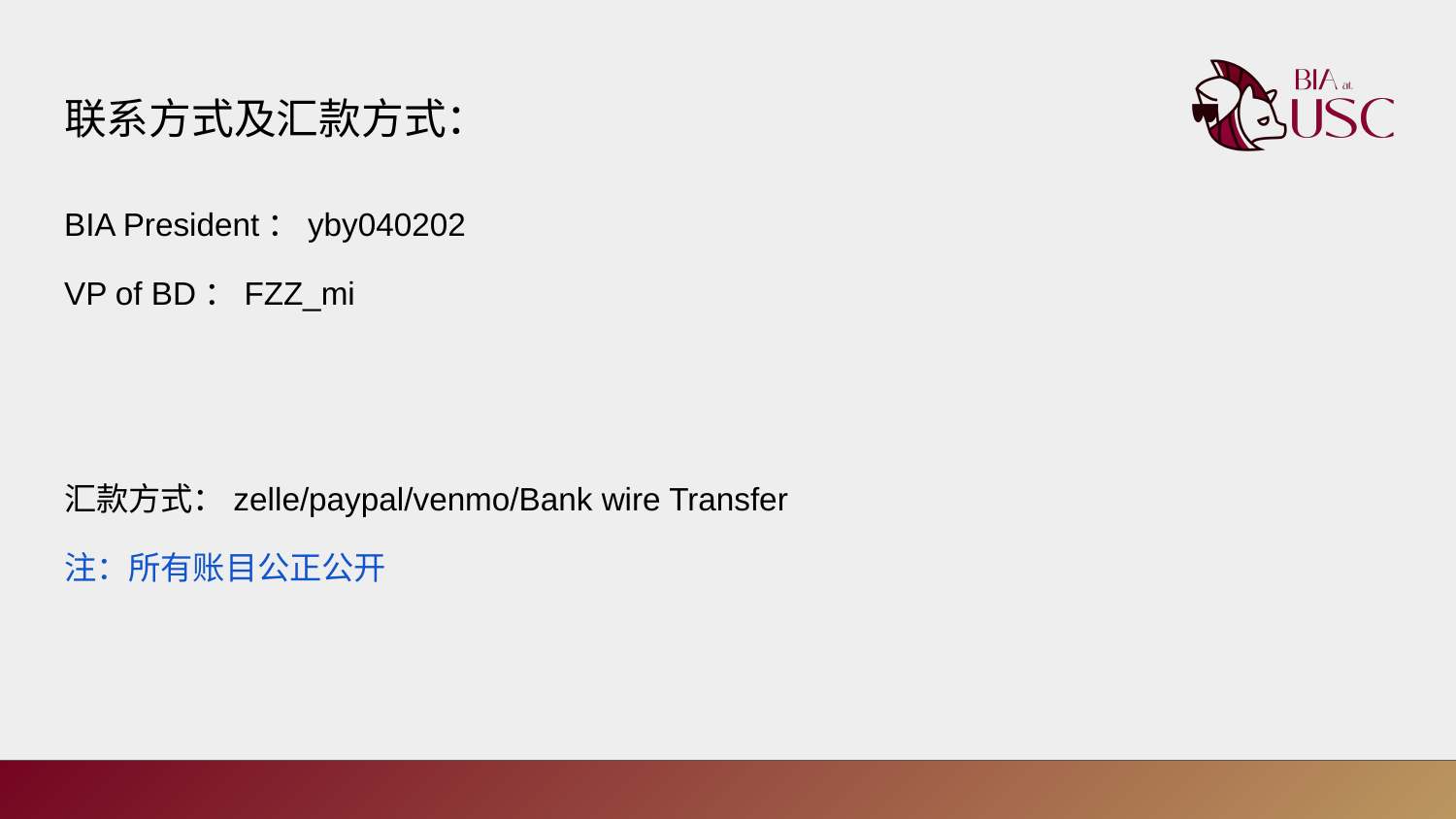

# 联系方式及汇款方式：
BIA President：yby040202
VP of BD：FZZ_mi

汇款方式：zelle/paypal/venmo/Bank wire Transfer
注：所有账目公正公开